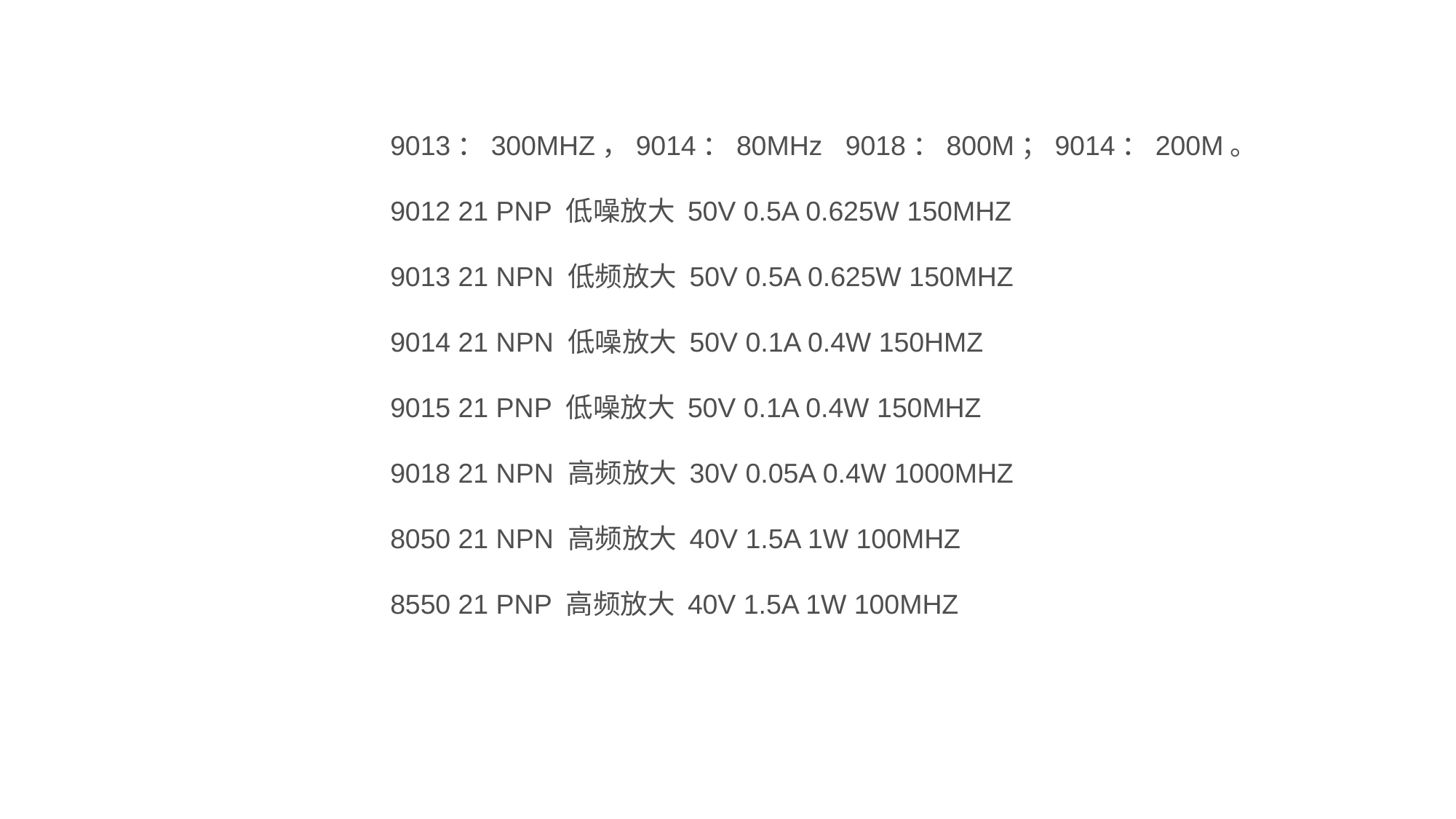

9013：300MHZ，9014：80MHz   9018：800M；9014：200M。

9012 21 PNP 低噪放大 50V 0.5A 0.625W 150MHZ 
9013 21 NPN 低频放大 50V 0.5A 0.625W 150MHZ 
9014 21 NPN 低噪放大 50V 0.1A 0.4W 150HMZ 
9015 21 PNP 低噪放大 50V 0.1A 0.4W 150MHZ 
9018 21 NPN 高频放大 30V 0.05A 0.4W 1000MHZ 
8050 21 NPN 高频放大 40V 1.5A 1W 100MHZ 
8550 21 PNP 高频放大 40V 1.5A 1W 100MHZ